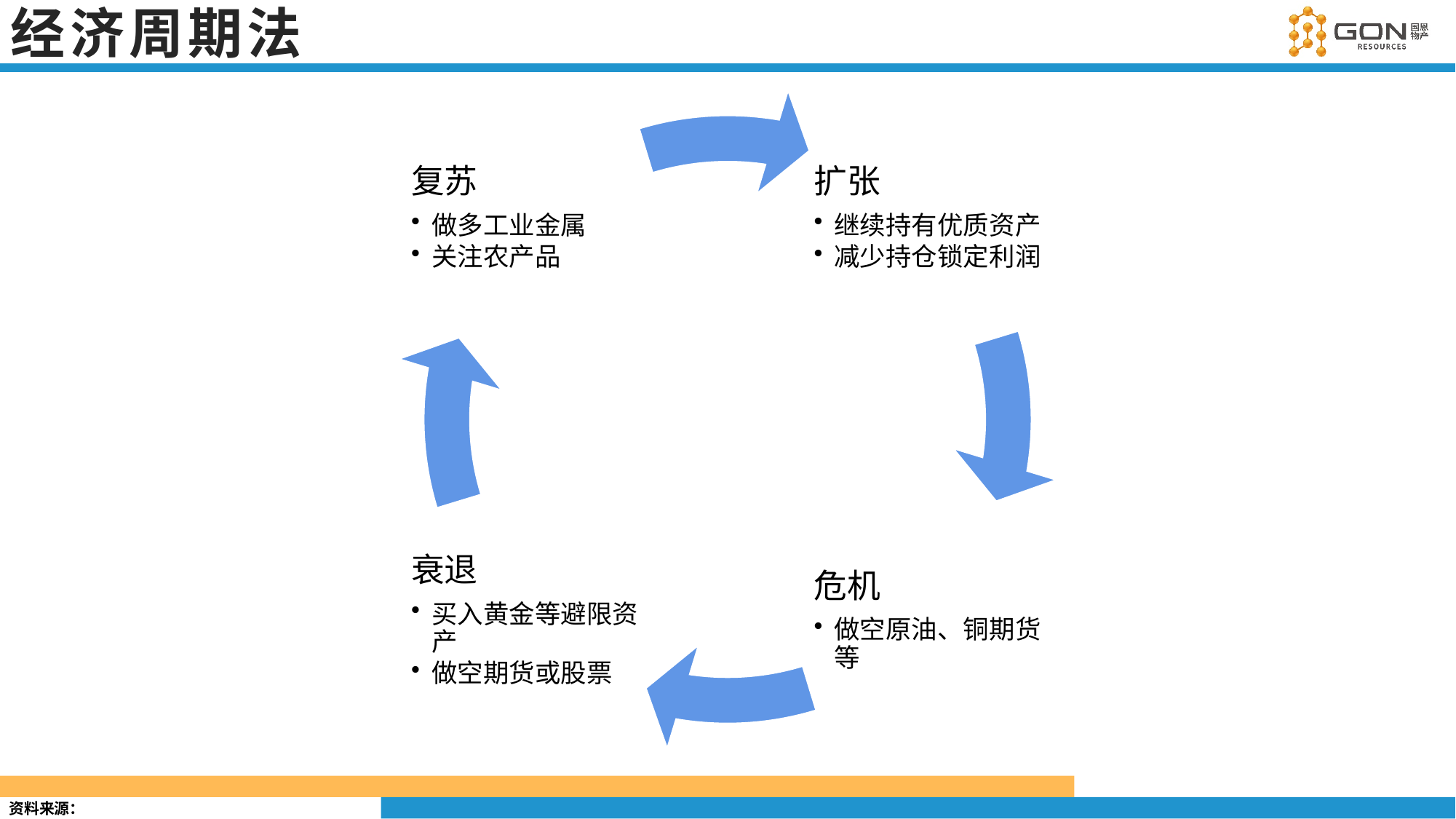

# 经济周期法
扩张
继续持有优质资产
减少持仓锁定利润
危机
做空原油、铜期货等
衰退
买入黄金等避限资产
做空期货或股票
复苏
做多工业金属
关注农产品